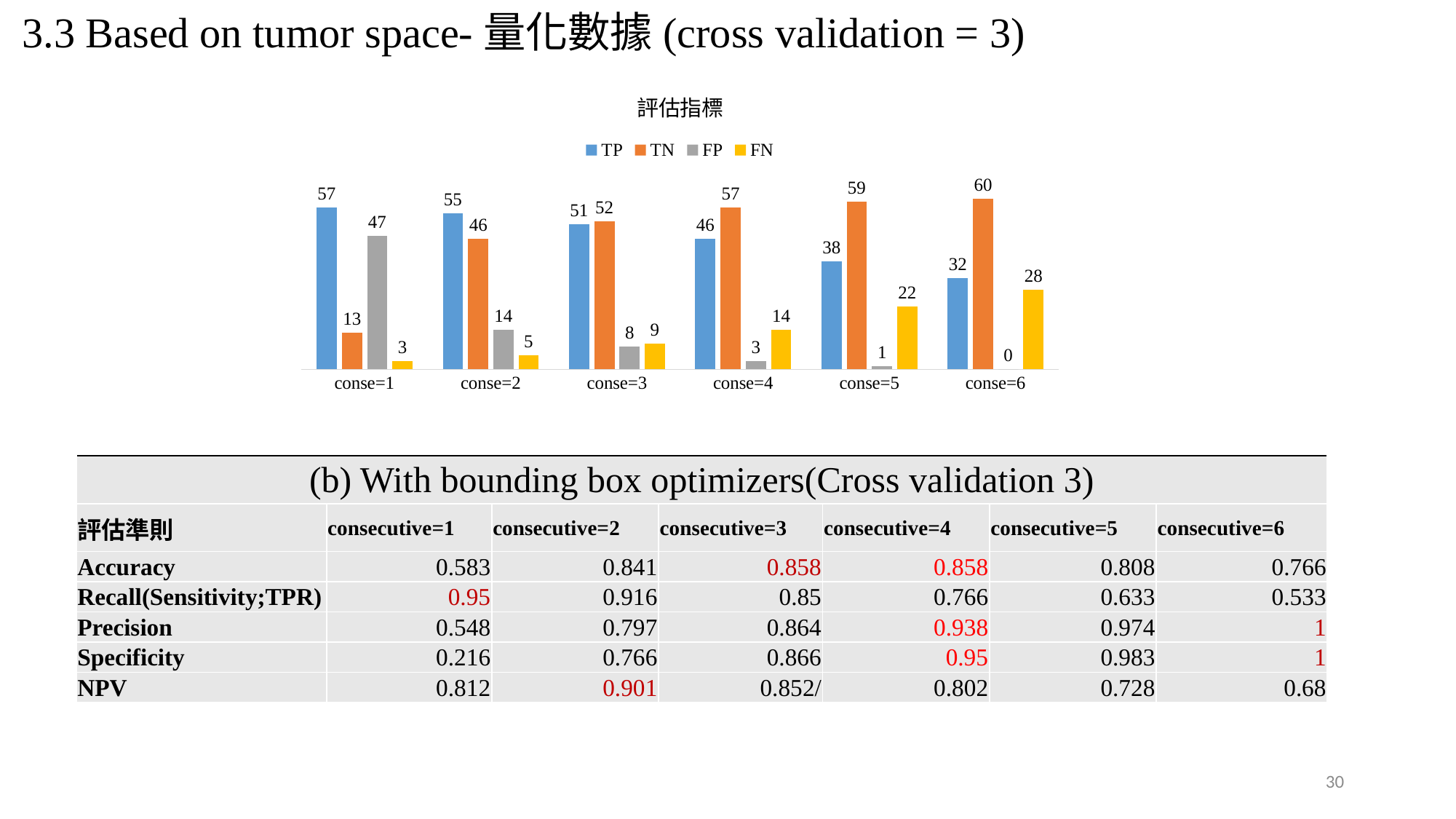

3.3 Based on tumor space-量化數據(cross validation = 3)

### Chart: 評估指標

| Category | TP | TN | FP | FN |
|---|---|---|---|---|
| conse=1 | 57.0 | 13.0 | 47.0 | 3.0 |
| conse=2 | 55.0 | 46.0 | 14.0 | 5.0 |
| conse=3 | 51.0 | 52.0 | 8.0 | 9.0 |
| conse=4 | 46.0 | 57.0 | 3.0 | 14.0 |
| conse=5 | 38.0 | 59.0 | 1.0 | 22.0 |
| conse=6 | 32.0 | 60.0 | 0.0 | 28.0 |
| (b) With bounding box optimizers(Cross validation 3) |  |  |  |  |  |  |
| --- | --- | --- | --- | --- | --- | --- |
| 評估準則 | consecutive=1 | consecutive=2 | consecutive=3 | consecutive=4 | consecutive=5 | consecutive=6 |
| Accuracy | 0.583 | 0.841 | 0.858 | 0.858 | 0.808 | 0.766 |
| Recall(Sensitivity;TPR) | 0.95 | 0.916 | 0.85 | 0.766 | 0.633 | 0.533 |
| Precision | 0.548 | 0.797 | 0.864 | 0.938 | 0.974 | 1 |
| Specificity | 0.216 | 0.766 | 0.866 | 0.95 | 0.983 | 1 |
| NPV | 0.812 | 0.901 | 0.852/ | 0.802 | 0.728 | 0.68 |
30